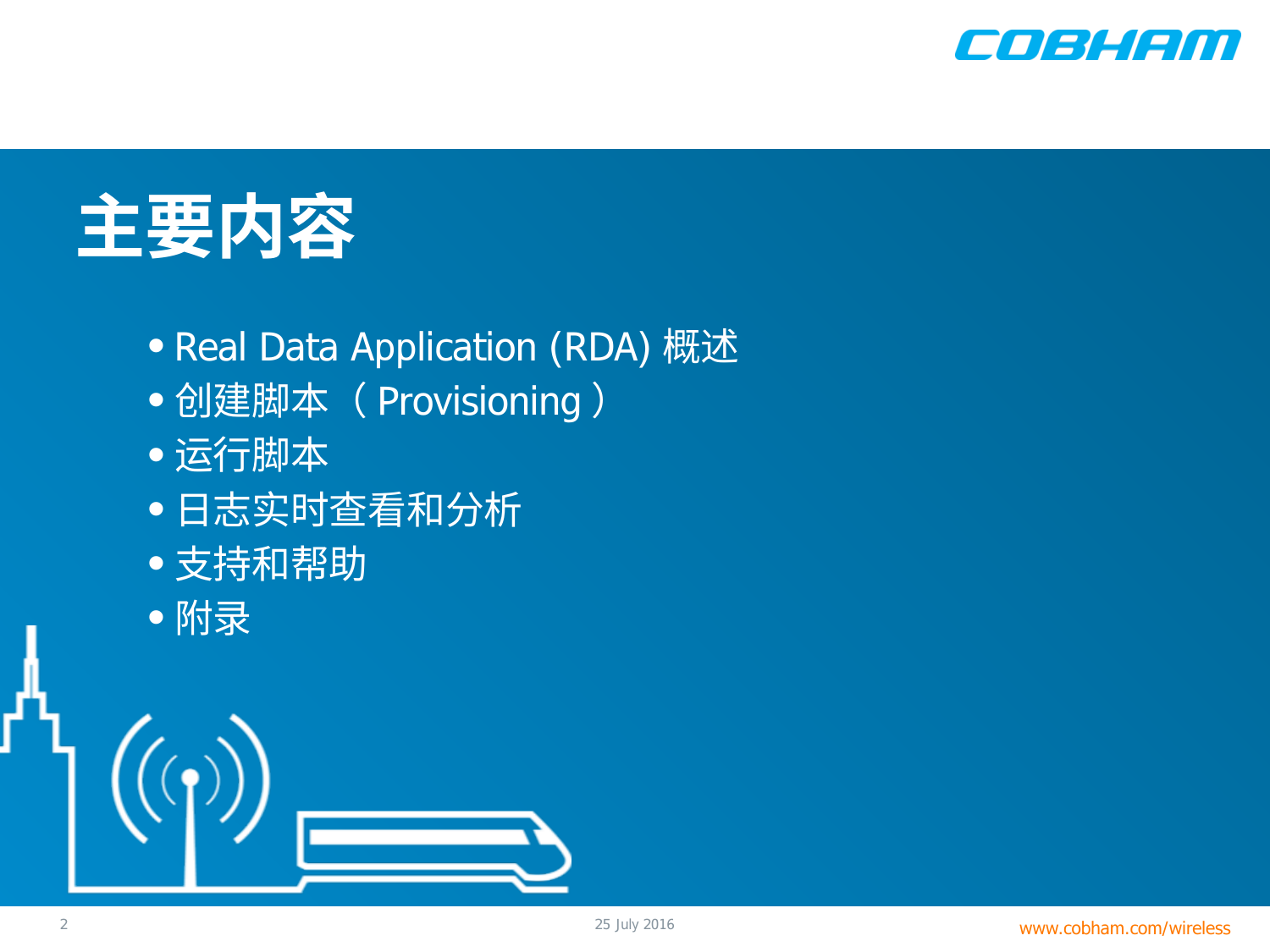

# 主要内容
Real Data Application (RDA)概述
创建脚本（Provisioning）
运行脚本
日志实时查看和分析
支持和帮助
附录
2
25 July 2016